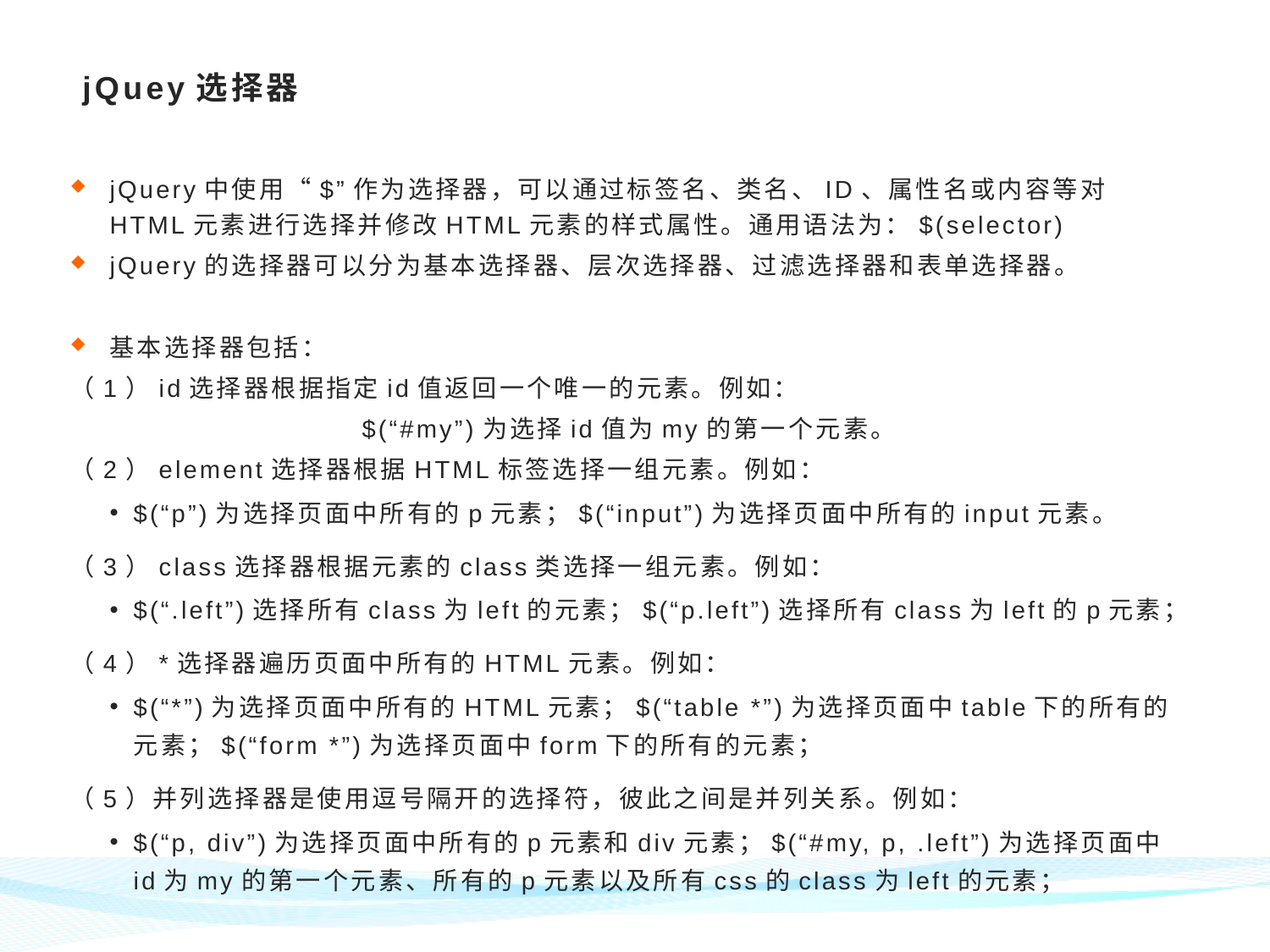

# jQuey选择器
jQuery中使用“$”作为选择器，可以通过标签名、类名、ID、属性名或内容等对HTML元素进行选择并修改HTML元素的样式属性。通用语法为：$(selector)
jQuery的选择器可以分为基本选择器、层次选择器、过滤选择器和表单选择器。

基本选择器包括：
（1）id选择器根据指定id值返回一个唯一的元素。例如：
$(“#my”)为选择id值为my的第一个元素。
（2）element选择器根据HTML标签选择一组元素。例如：
$(“p”)为选择页面中所有的p元素；$(“input”)为选择页面中所有的input元素。
（3）class选择器根据元素的class类选择一组元素。例如：
$(“.left”)选择所有class为left的元素；$(“p.left”)选择所有class为left的p元素；
（4）*选择器遍历页面中所有的HTML元素。例如：
$(“*”)为选择页面中所有的HTML元素；$(“table *”)为选择页面中table下的所有的元素；$(“form *”)为选择页面中form下的所有的元素；
（5）并列选择器是使用逗号隔开的选择符，彼此之间是并列关系。例如：
$(“p, div”)为选择页面中所有的p元素和div元素；$(“#my, p, .left”)为选择页面中id为my的第一个元素、所有的p元素以及所有css的class为left的元素；
234